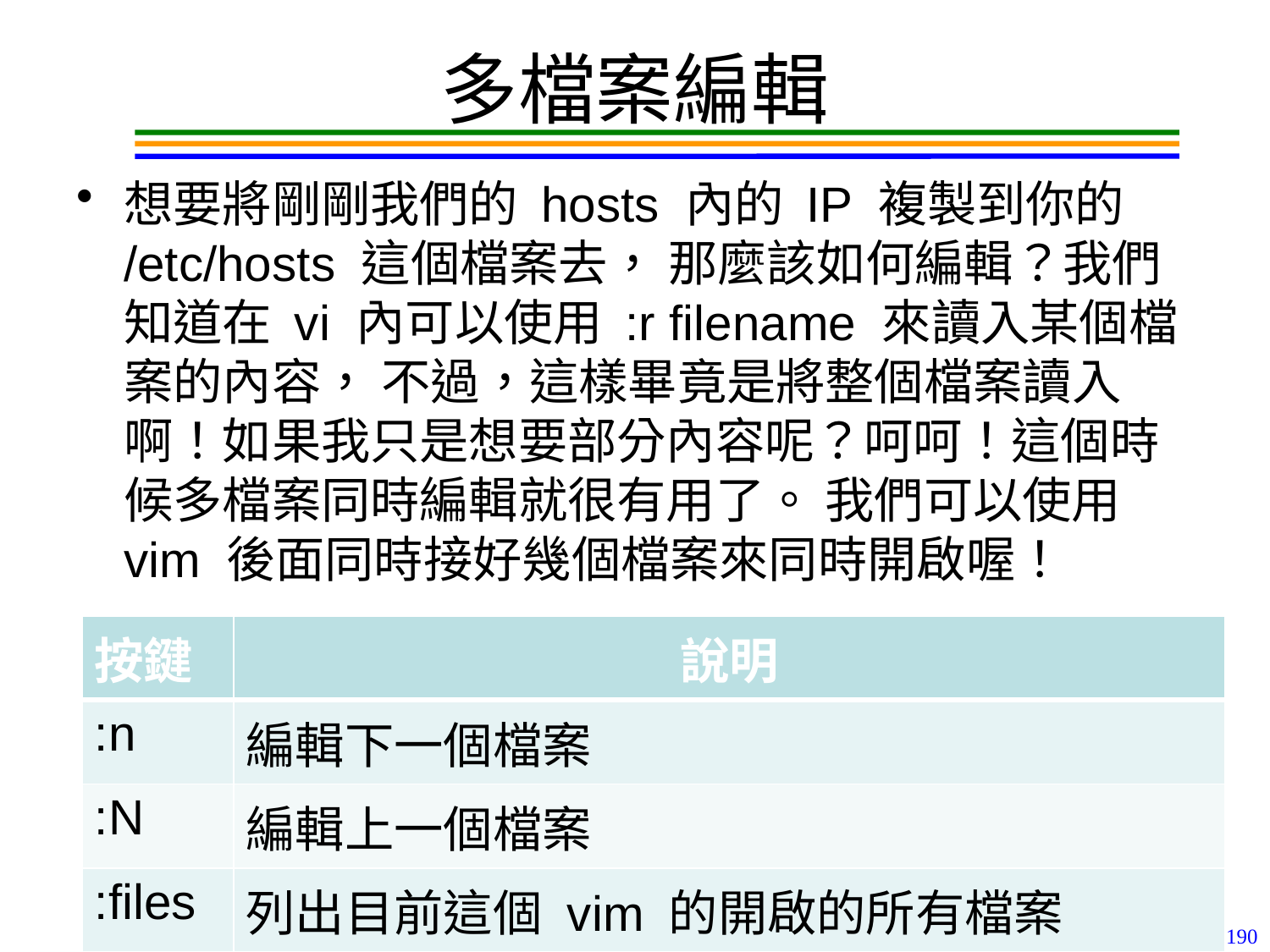

# 多檔案編輯
想要將剛剛我們的 hosts 內的 IP 複製到你的 /etc/hosts 這個檔案去， 那麼該如何編輯？我們知道在 vi 內可以使用 :r filename 來讀入某個檔案的內容， 不過，這樣畢竟是將整個檔案讀入啊！如果我只是想要部分內容呢？呵呵！這個時候多檔案同時編輯就很有用了。 我們可以使用 vim 後面同時接好幾個檔案來同時開啟喔！
| 按鍵 | 說明 |
| --- | --- |
| :n | 編輯下一個檔案 |
| :N | 編輯上一個檔案 |
| :files | 列出目前這個 vim 的開啟的所有檔案 |
190